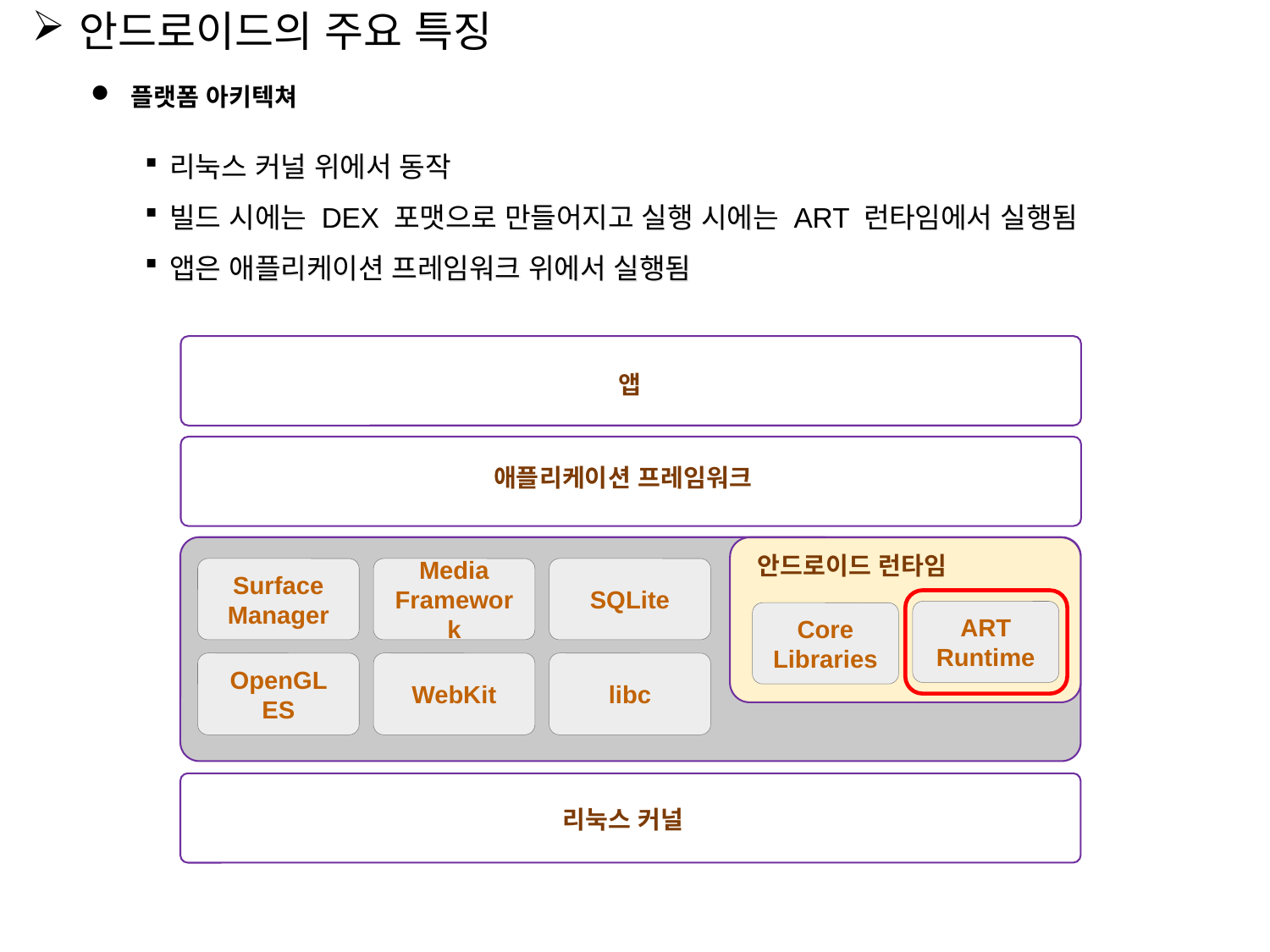

안드로이드의 주요 특징
플랫폼 아키텍쳐
리눅스 커널 위에서 동작
빌드 시에는 DEX 포맷으로 만들어지고 실행 시에는 ART 런타임에서 실행됨
앱은 애플리케이션 프레임워크 위에서 실행됨

앱

애플리케이션 프레임워크
안드로이드 런타임

Surface Manager
Media Framework
SQLite

ART Runtime
Core Libraries
OpenGL ES
WebKit
libc

리눅스 커널